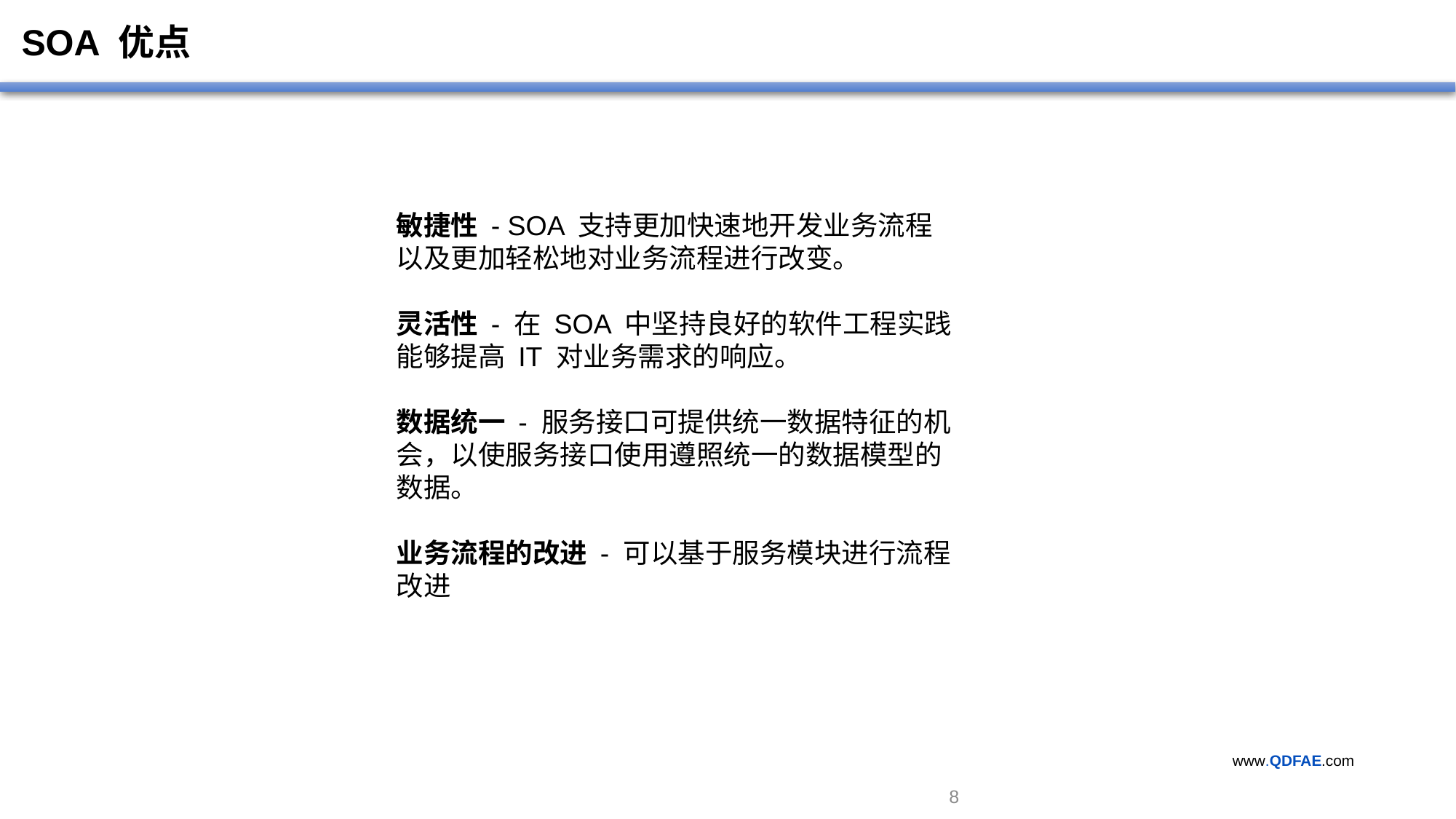

SOA 优点
敏捷性 - SOA 支持更加快速地开发业务流程以及更加轻松地对业务流程进行改变。

灵活性 - 在 SOA 中坚持良好的软件工程实践能够提高 IT 对业务需求的响应。

数据统一 - 服务接口可提供统一数据特征的机会，以使服务接口使用遵照统一的数据模型的数据。

业务流程的改进 - 可以基于服务模块进行流程改进
                   8